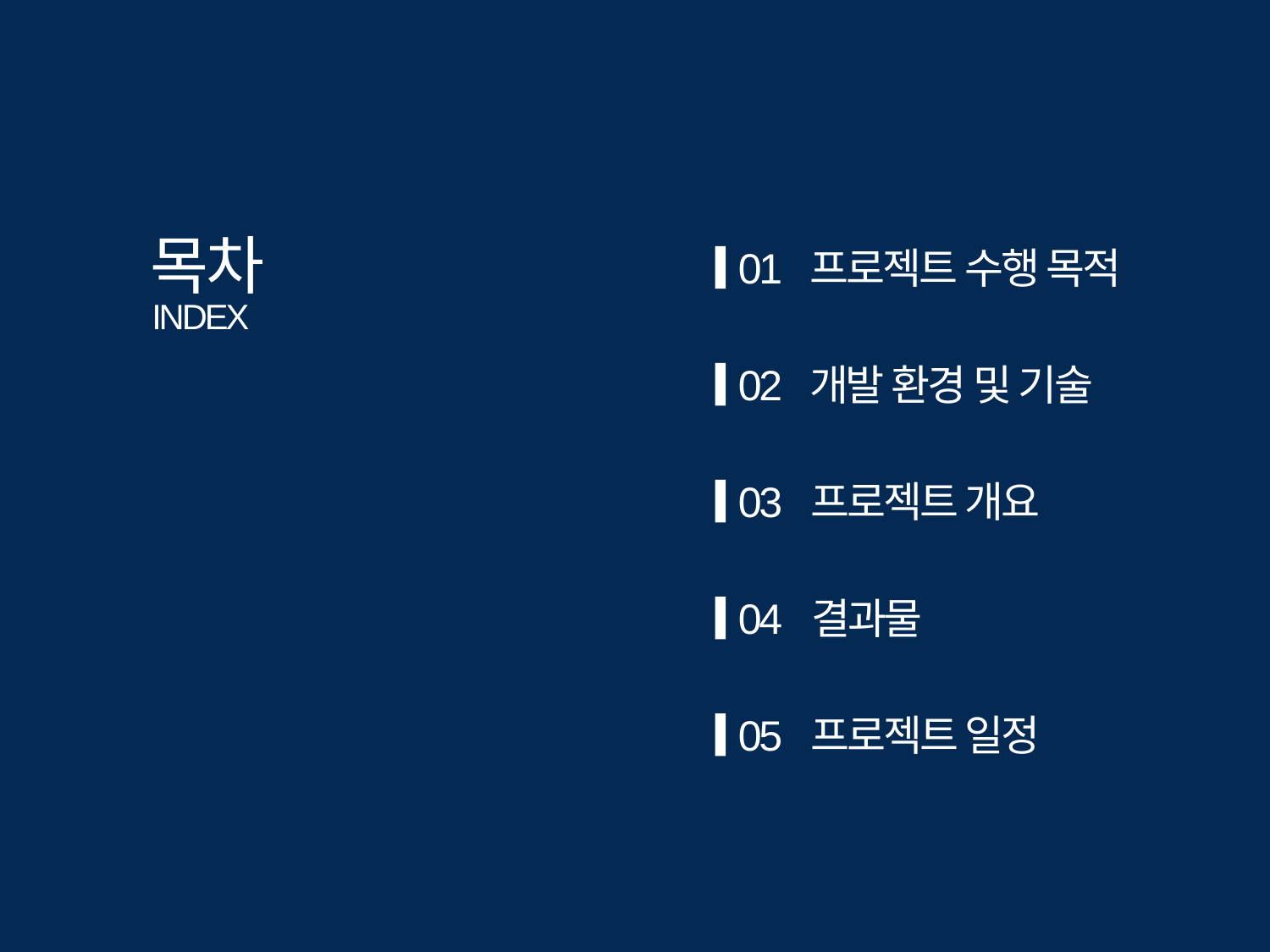

목차
INDEX
01
프로젝트 수행 목적

02
개발 환경 및 기술

03
프로젝트 개요

04
결과물

프로젝트 일정
05